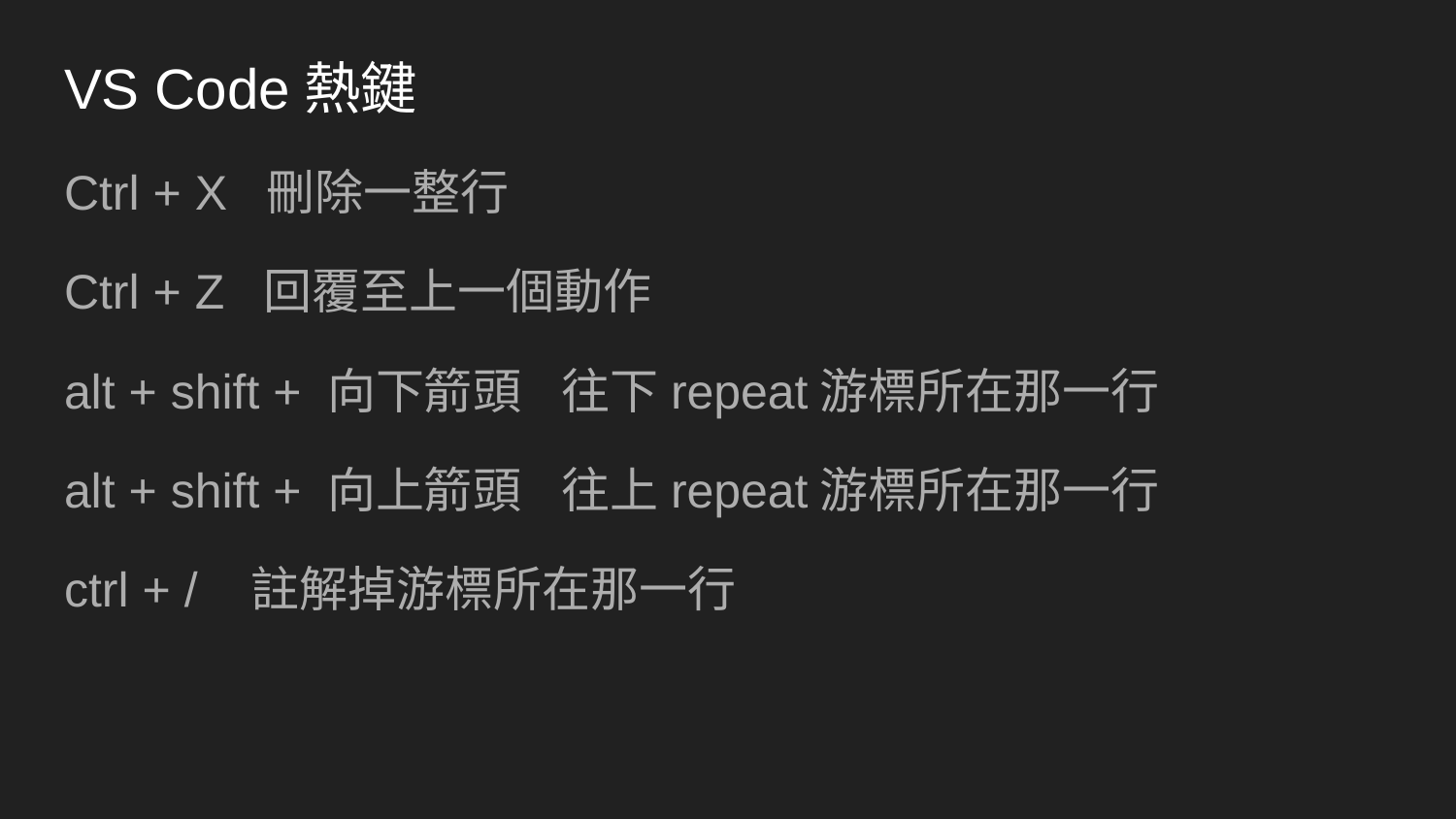

# VS Code熱鍵
Ctrl + X  刪除一整行
Ctrl + Z  回覆至上一個動作
alt + shift + 向下箭頭   往下repeat游標所在那一行
alt + shift + 向上箭頭   往上repeat游標所在那一行
ctrl + /   註解掉游標所在那一行